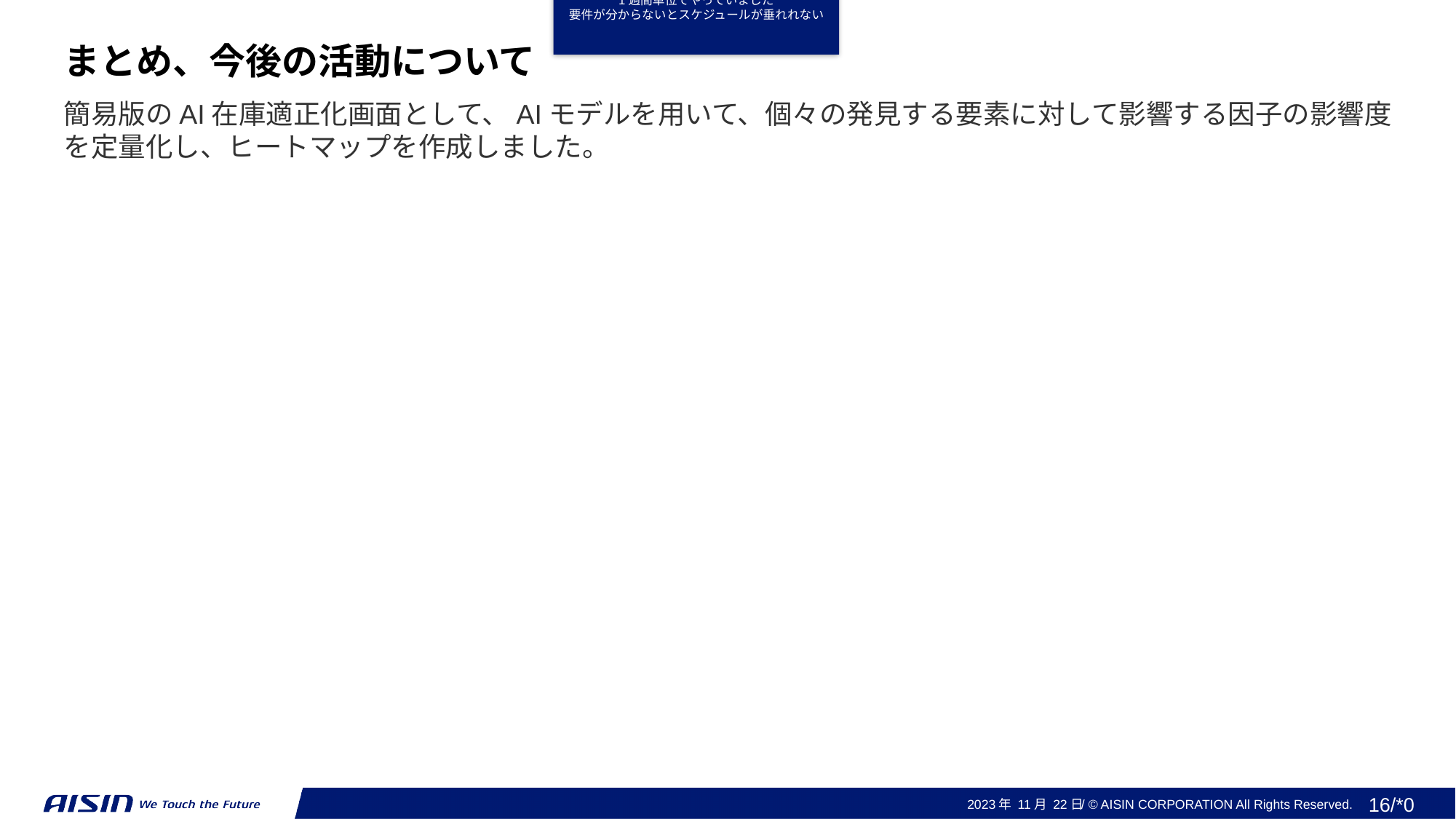

どう使うか分からないとデータで決まらない
1週間単位でやっていました
要件が分からないとスケジュールが垂れれない
まとめ、今後の活動について
簡易版のAI在庫適正化画面として、AIモデルを用いて、個々の発見する要素に対して影響する因子の影響度を定量化し、ヒートマップを作成しました。
2023年 11月 22日